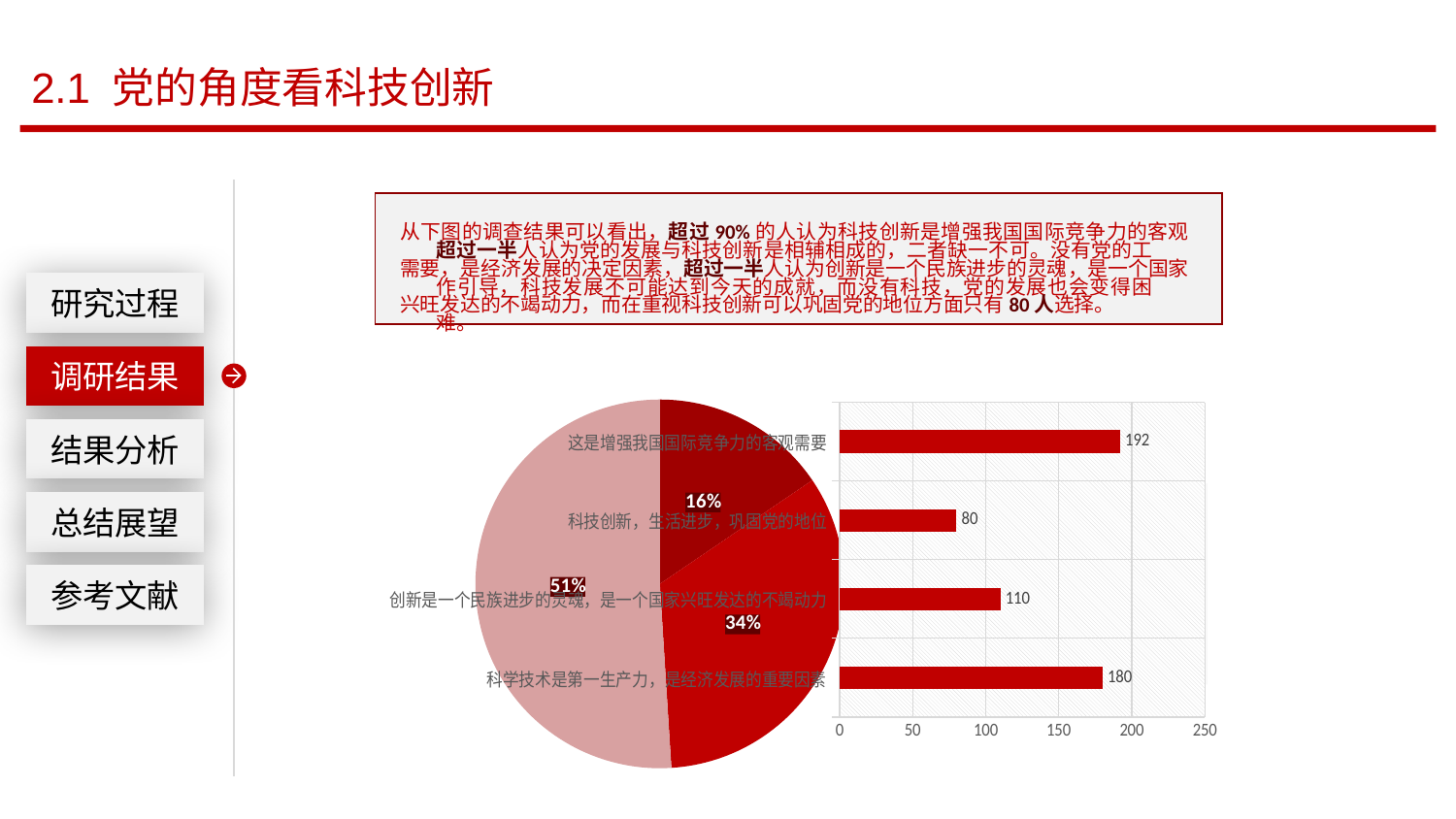

2.1 党的角度看科技创新

从下图的调查结果可以看出，超过90%的人认为科技创新是增强我国国际竞争力的客观需要，是经济发展的决定因素，超过一半人认为创新是一个民族进步的灵魂，是一个国家兴旺发达的不竭动力，而在重视科技创新可以巩固党的地位方面只有80人选择。
超过一半人认为党的发展与科技创新是相辅相成的，二者缺一不可。没有党的工作引导，科技发展不可能达到今天的成就，而没有科技，党的发展也会变得困难。
研究过程
调研结果

### Chart

| Category | 党重视科技创新的原因 |
|---|---|
| 科学技术是第一生产力，是经济发展的重要因素 | 180.0 |
| 创新是一个民族进步的灵魂，是一个国家兴旺发达的不竭动力 | 110.0 |
| 科技创新，生活进步，巩固党的地位 | 80.0 |
| 这是增强我国国际竞争力的客观需要 | 192.0 |

### Chart

| Category | 党与科技创新的关系 |
|---|---|
| 科技是党发展的基础 | 0.155 |
| 党的工作引导科技创新 | 0.335 |
| 党的发展与科技创新相辅相成 | 0.51 |
结果分析
总结展望
参考文献